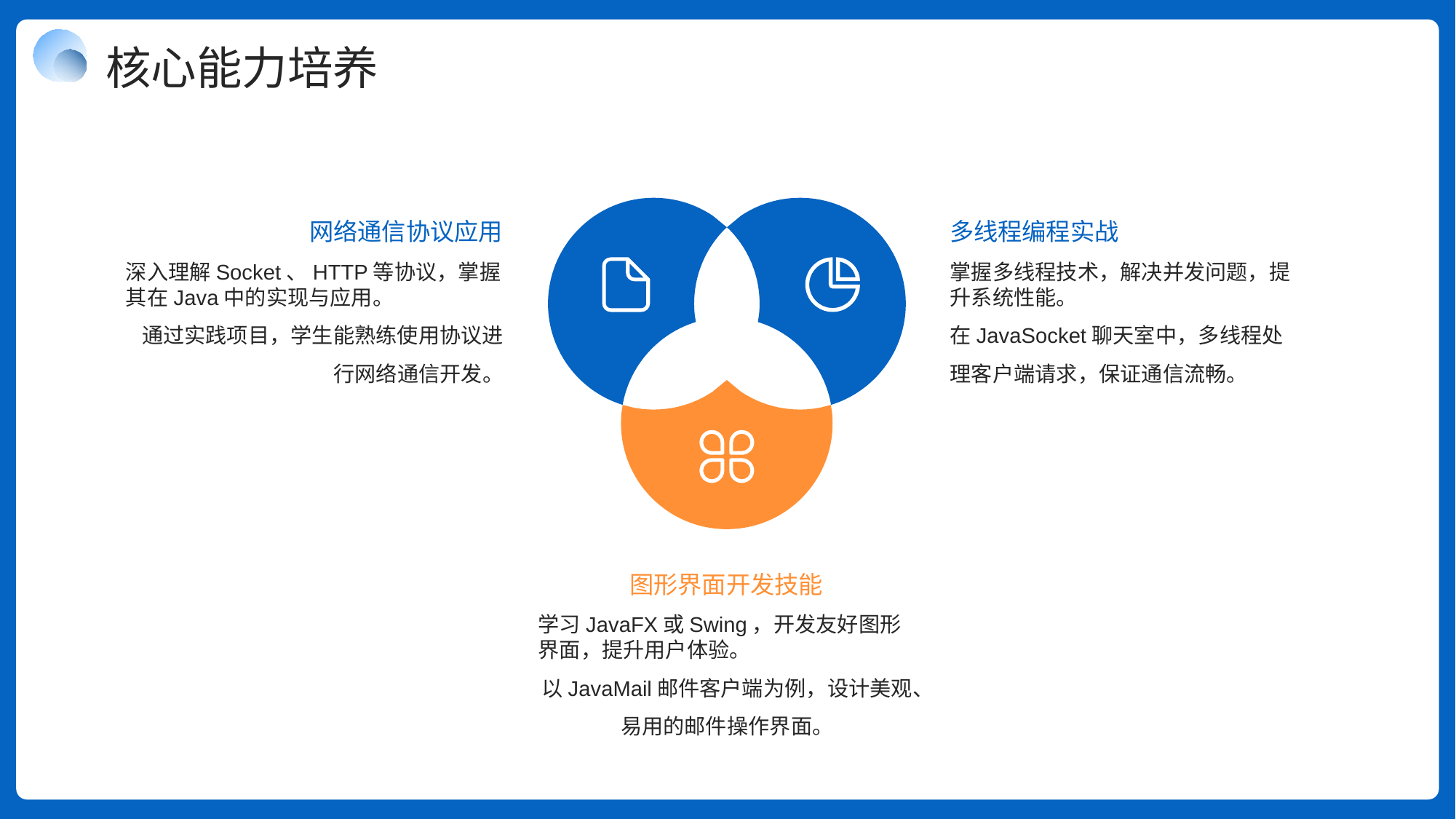

核心能力培养

网络通信协议应用
多线程编程实战

深入理解Socket、HTTP等协议，掌握其在Java中的实现与应用。
通过实践项目，学生能熟练使用协议进行网络通信开发。
掌握多线程技术，解决并发问题，提升系统性能。
在JavaSocket聊天室中，多线程处理客户端请求，保证通信流畅。

图形界面开发技能
学习JavaFX或Swing，开发友好图形界面，提升用户体验。
以JavaMail邮件客户端为例，设计美观、易用的邮件操作界面。